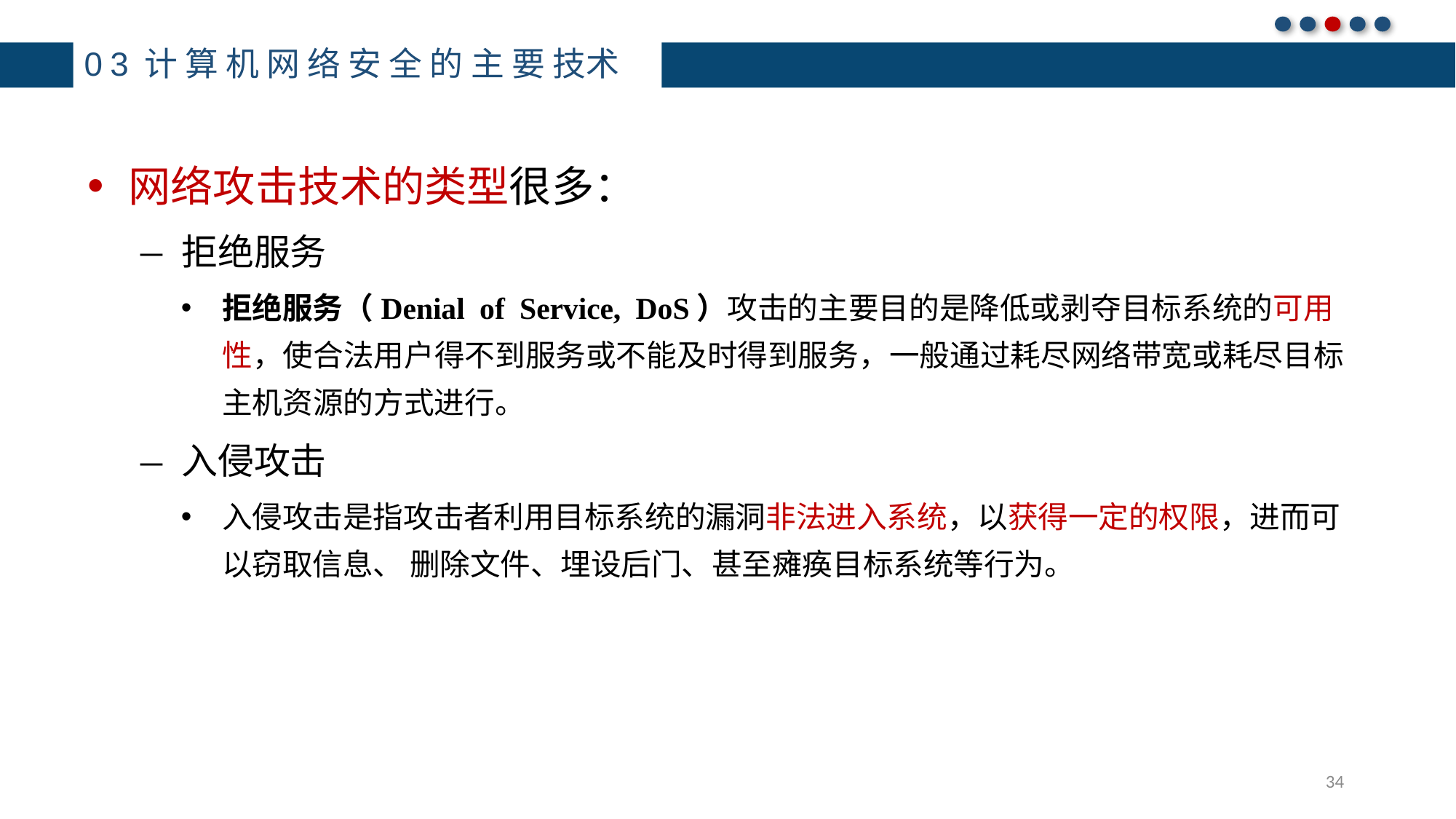

# 03计算机网络安全的主要技术
网络攻击技术的类型很多：
拒绝服务
拒绝服务（Denial of Service, DoS）攻击的主要目的是降低或剥夺目标系统的可用性，使合法用户得不到服务或不能及时得到服务，一般通过耗尽网络带宽或耗尽目标主机资源的方式进行。
入侵攻击
入侵攻击是指攻击者利用目标系统的漏洞非法进入系统，以获得一定的权限，进而可以窃取信息、 删除文件、埋设后门、甚至瘫痪目标系统等行为。
34